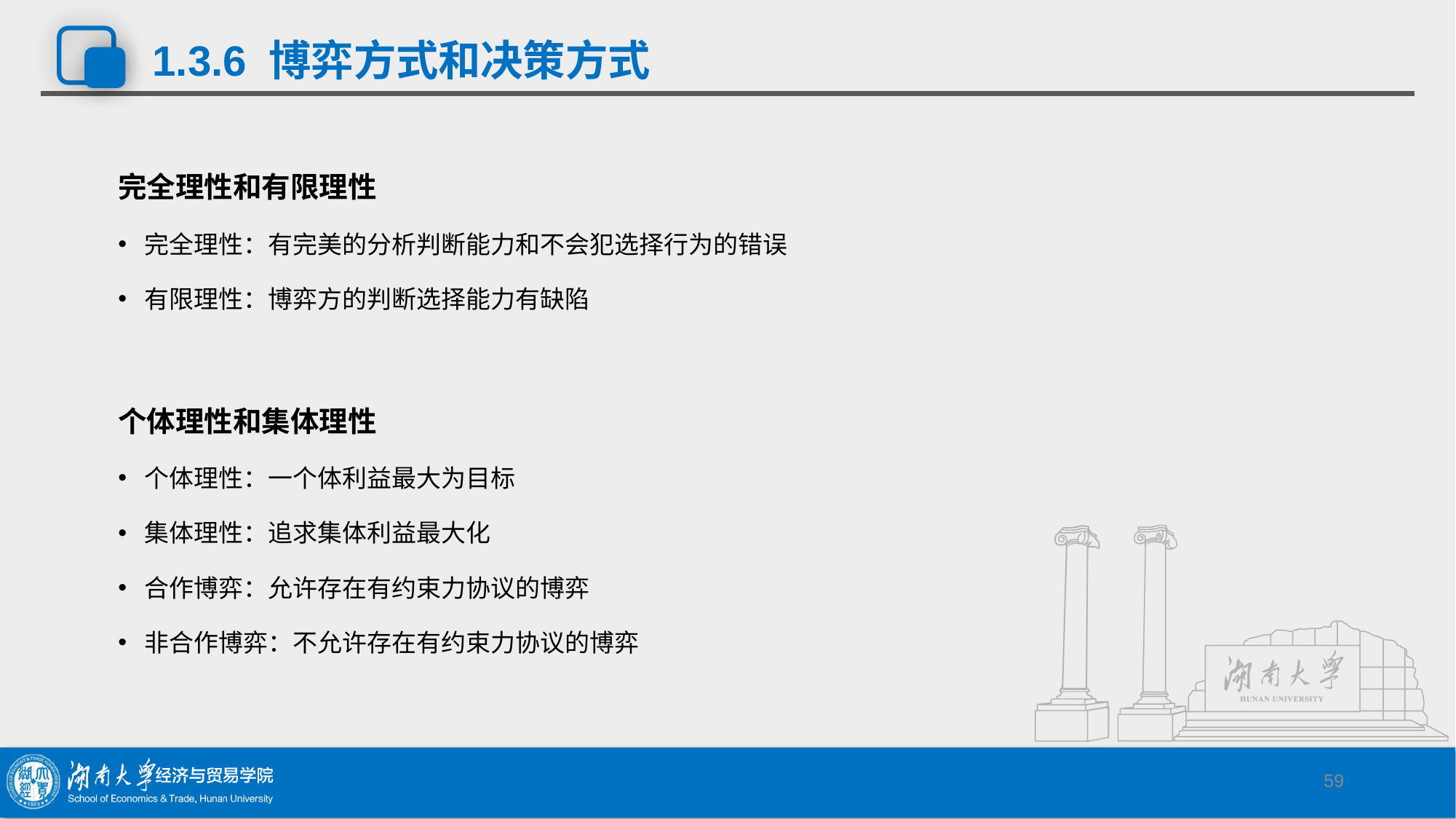

# 1.3.6 博弈方式和决策方式
完全理性和有限理性
完全理性：有完美的分析判断能力和不会犯选择行为的错误
有限理性：博弈方的判断选择能力有缺陷

个体理性和集体理性
个体理性：一个体利益最大为目标
集体理性：追求集体利益最大化
合作博弈：允许存在有约束力协议的博弈
非合作博弈：不允许存在有约束力协议的博弈